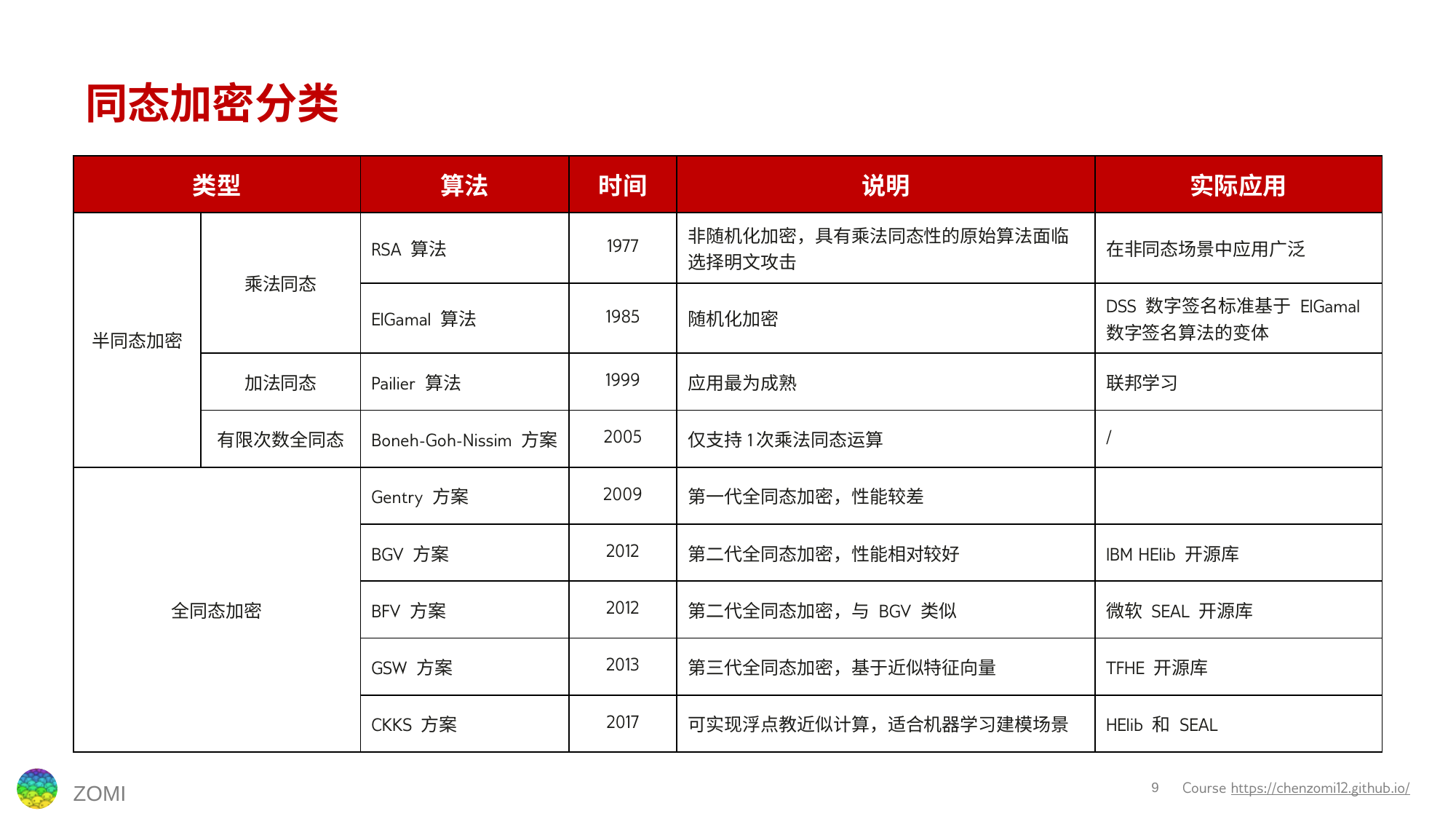

# 同态加密分类
| 类型 |  | 算法 | 时间 | 说明 | 实际应用 |
| --- | --- | --- | --- | --- | --- |
| 半同态加密 | 乘法同态 | RSA 算法 | 1977 | 非随机化加密，具有乘法同态性的原始算法面临选择明文攻击 | 在非同态场景中应用广泛 |
|  |  | ElGamal 算法 | 1985 | 随机化加密 | DSS 数字签名标准基于 ElGamal 数字签名算法的变体 |
|  | 加法同态 | Pailier 算法 | 1999 | 应用最为成熟 | 联邦学习 |
|  | 有限次数全同态 | Boneh-Goh-Nissim 方案 | 2005 | 仅支持1次乘法同态运算 | / |
| 全同态加密 |  | Gentry 方案 | 2009 | 第一代全同态加密，性能较差 |  |
|  |  | BGV 方案 | 2012 | 第二代全同态加密，性能相对较好 | IBM HElib 开源库 |
|  |  | BFV 方案 | 2012 | 第二代全同态加密，与 BGV 类似 | 微软 SEAL 开源库 |
|  |  | GSW 方案 | 2013 | 第三代全同态加密，基于近似特征向量 | TFHE 开源库 |
|  |  | CKKS 方案 | 2017 | 可实现浮点教近似计算，适合机器学习建模场景 | HElib 和 SEAL |